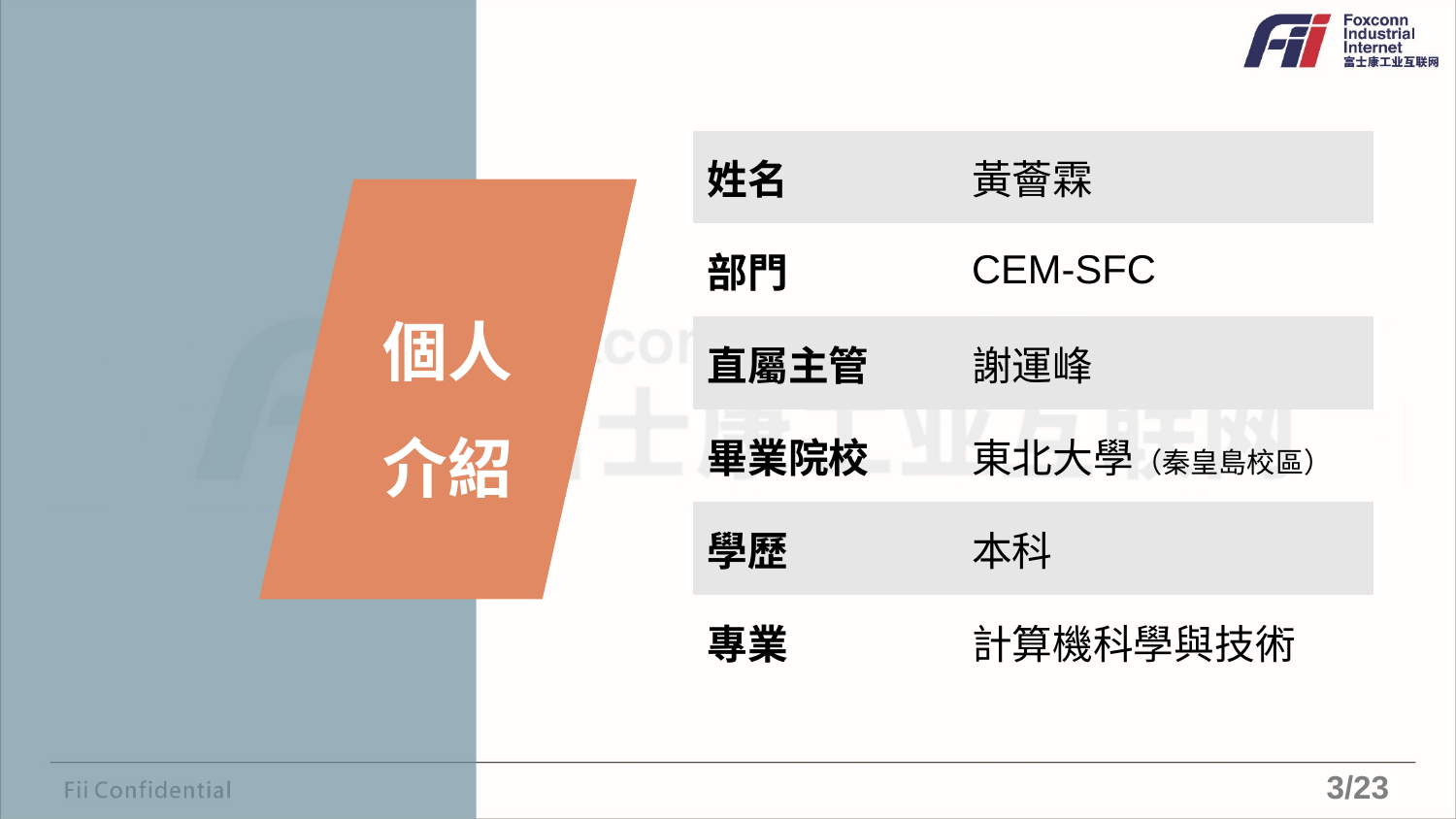

| 姓名 | 黃薈霖 |
| --- | --- |
| 部門 | CEM-SFC |
| 直屬主管 | 謝運峰 |
| 畢業院校 | 東北大學（秦皇島校區） |
| 學歷 | 本科 |
| 專業 | 計算機科學與技術 |
個人
介紹
3/23